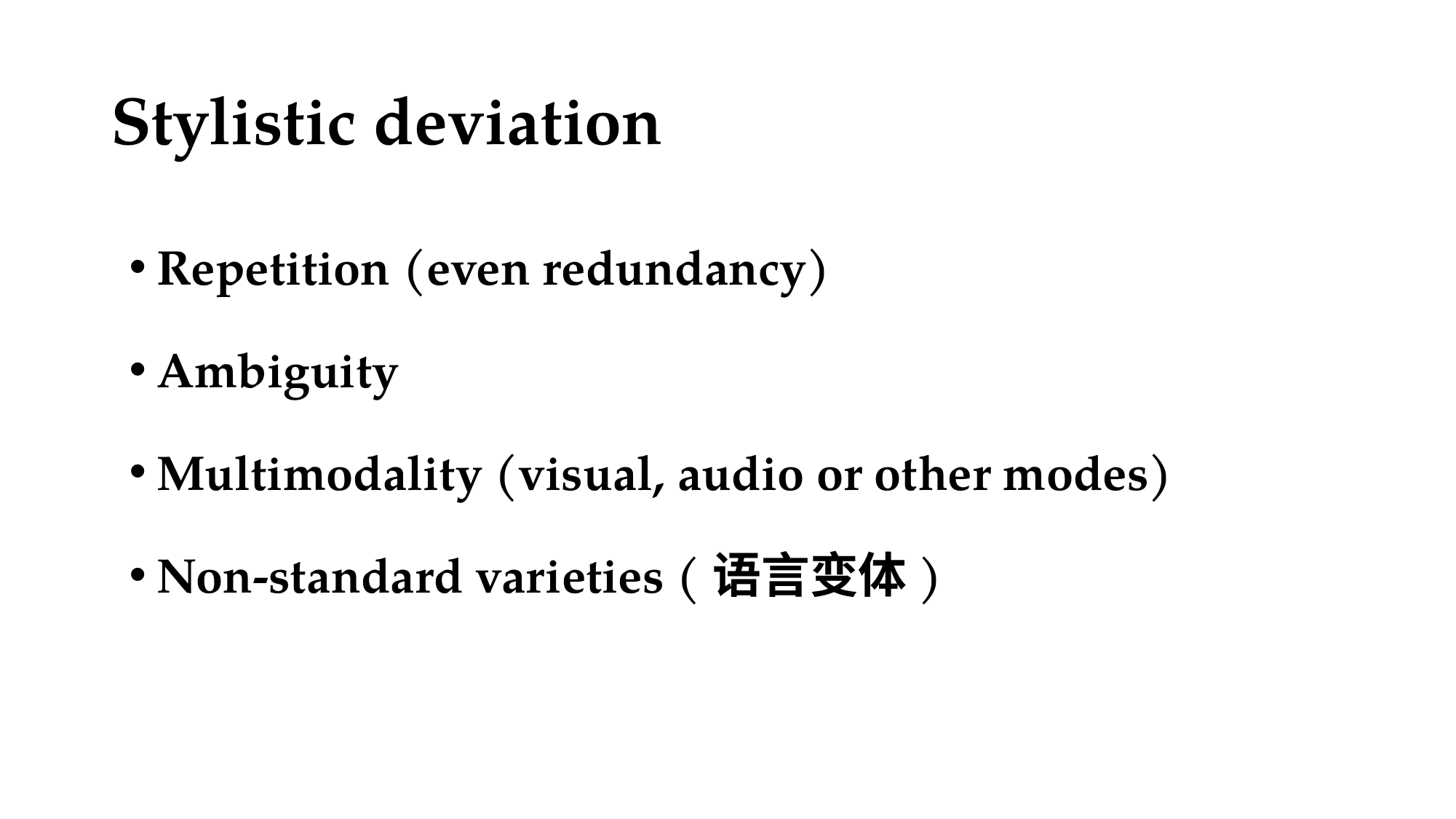

# Stylistic deviation
Repetition (even redundancy)
Ambiguity
Multimodality (visual, audio or other modes)
Non-standard varieties (语言变体)